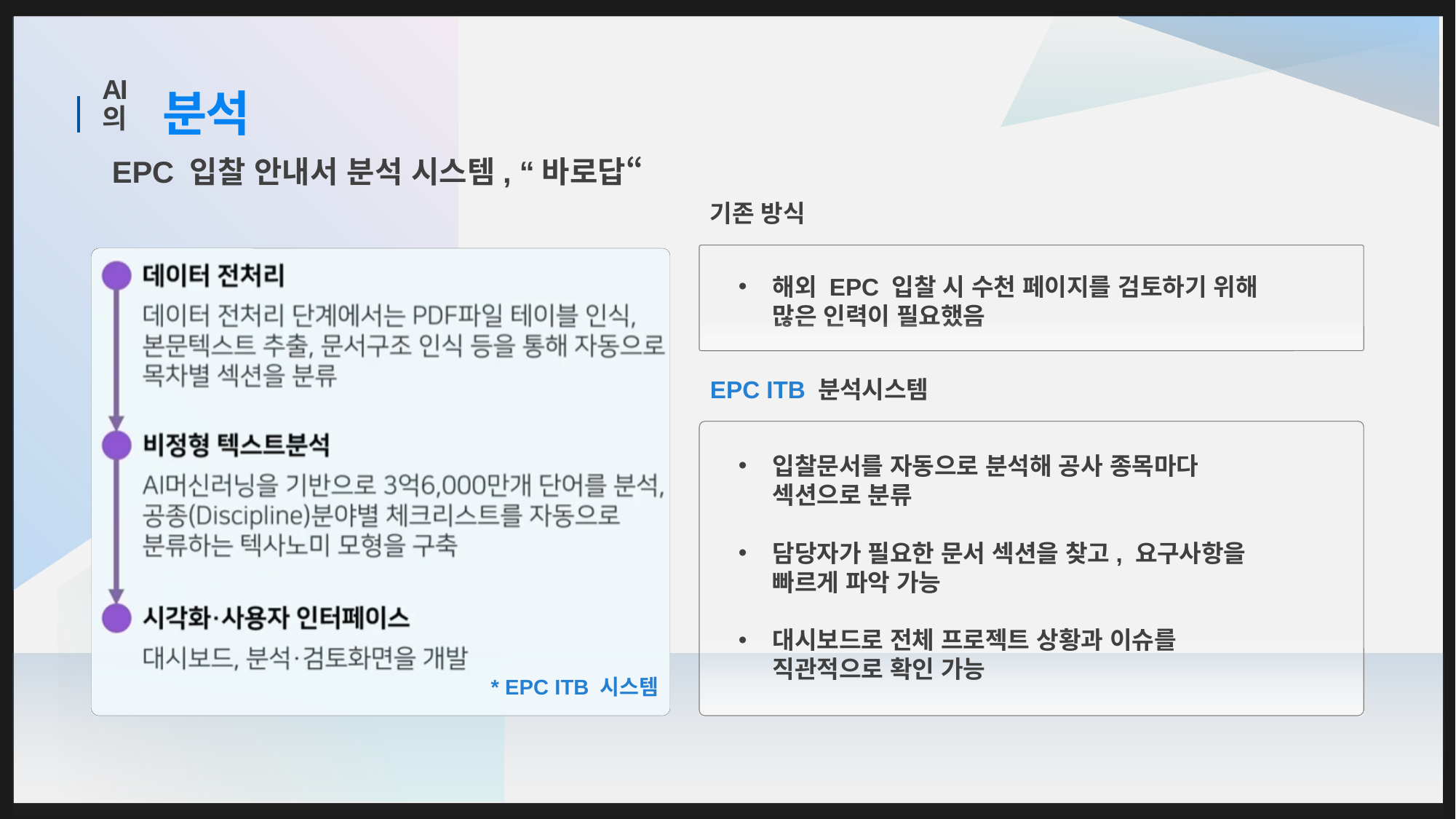

분석
# AI의
EPC 입찰 안내서 분석 시스템, “바로답“
기존 방식

해외 EPC 입찰 시 수천 페이지를 검토하기 위해 많은 인력이 필요했음
EPC ITB 분석시스템

입찰문서를 자동으로 분석해 공사 종목마다 섹션으로 분류

담당자가 필요한 문서 섹션을 찾고, 요구사항을 빠르게 파악 가능

대시보드로 전체 프로젝트 상황과 이슈를 직관적으로 확인 가능
* EPC ITB 시스템